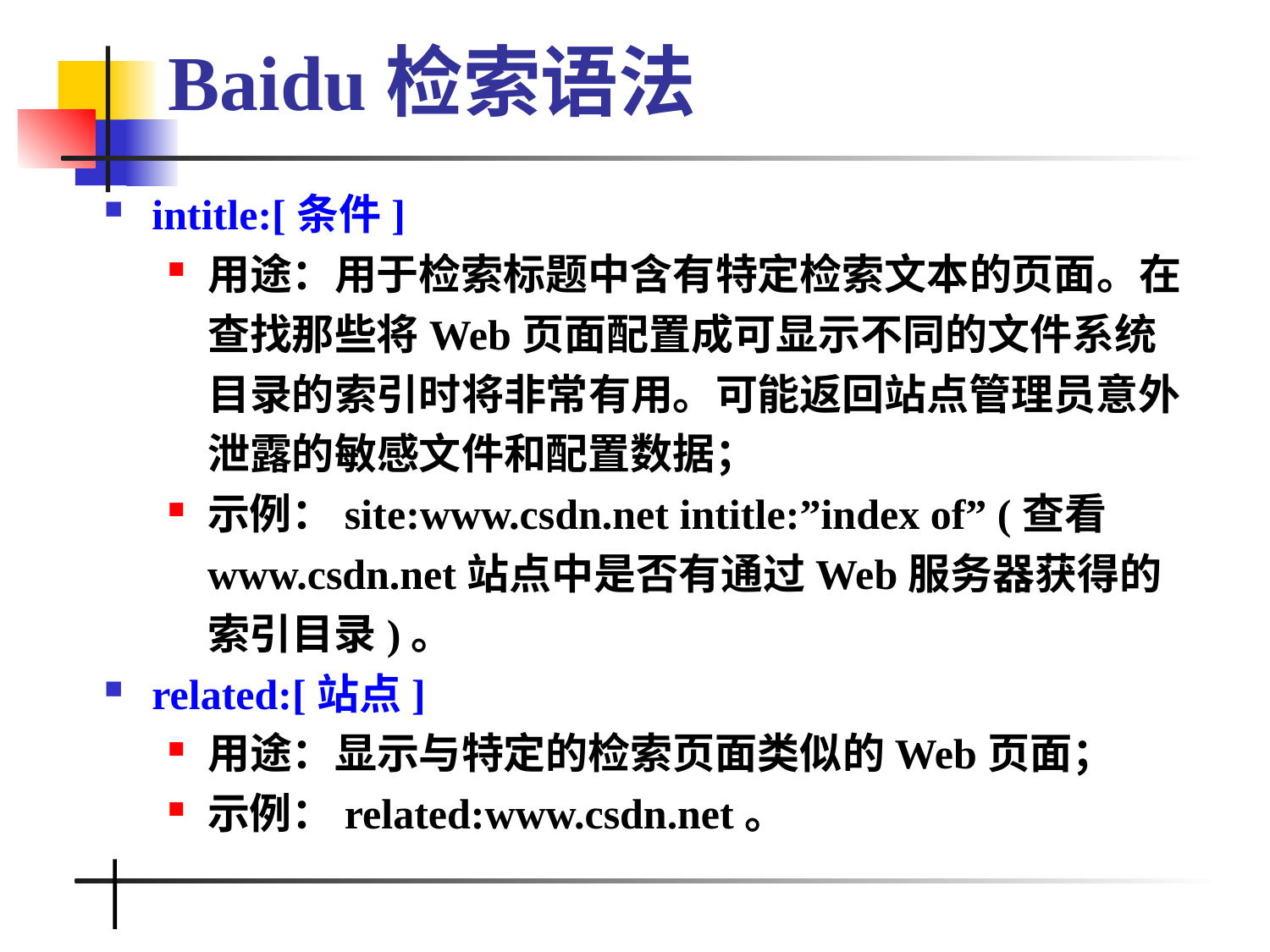

# Baidu检索语法
intitle:[条件]
用途：用于检索标题中含有特定检索文本的页面。在查找那些将Web页面配置成可显示不同的文件系统目录的索引时将非常有用。可能返回站点管理员意外泄露的敏感文件和配置数据；
示例：site:www.csdn.net intitle:”index of” (查看www.csdn.net站点中是否有通过Web服务器获得的索引目录)。
related:[站点]
用途：显示与特定的检索页面类似的Web页面；
示例：related:www.csdn.net。